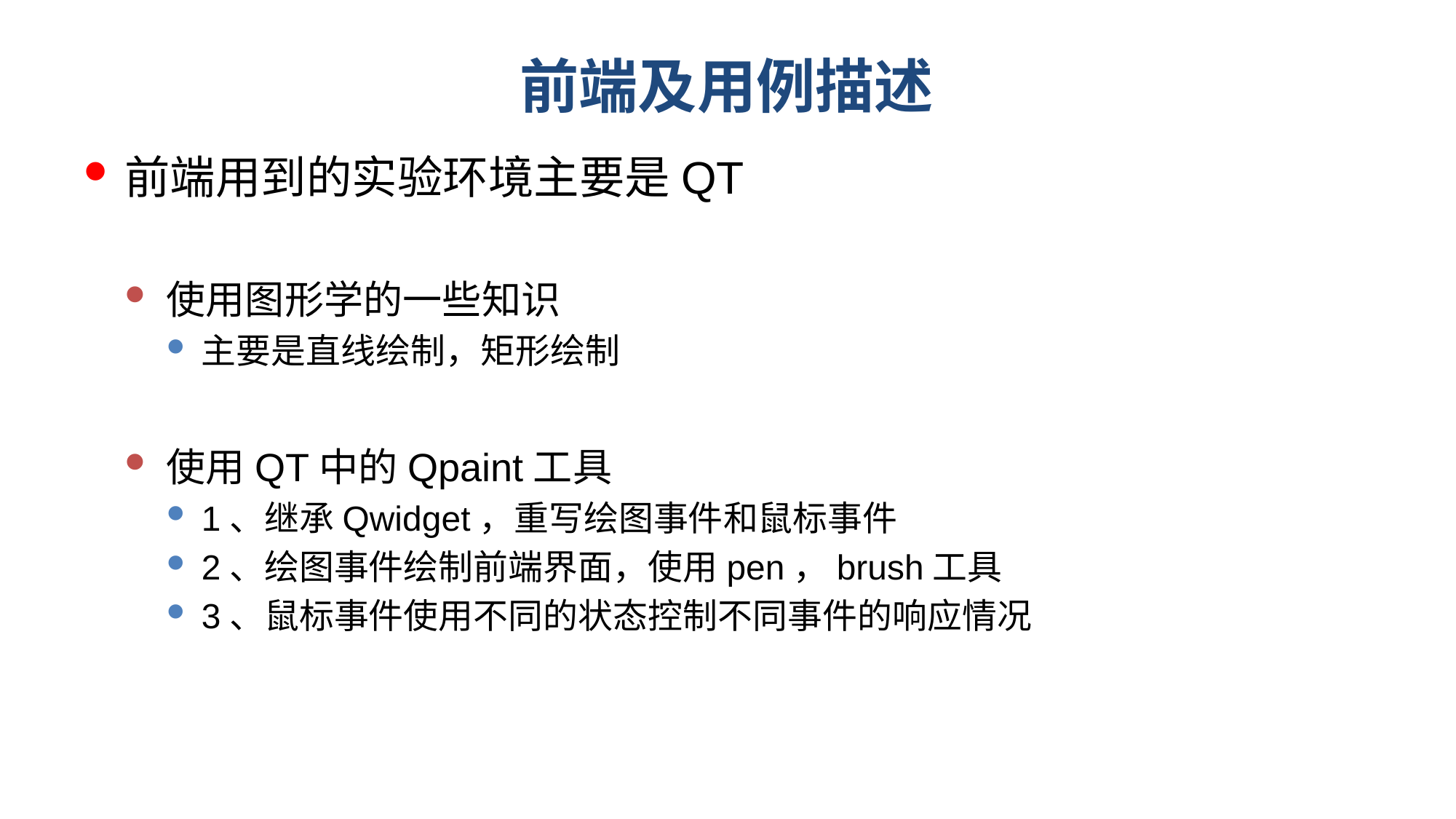

# 前端及用例描述
前端用到的实验环境主要是QT

使用图形学的一些知识
主要是直线绘制，矩形绘制

使用QT中的Qpaint工具
1、继承Qwidget，重写绘图事件和鼠标事件
2、绘图事件绘制前端界面，使用pen，brush工具
3、鼠标事件使用不同的状态控制不同事件的响应情况